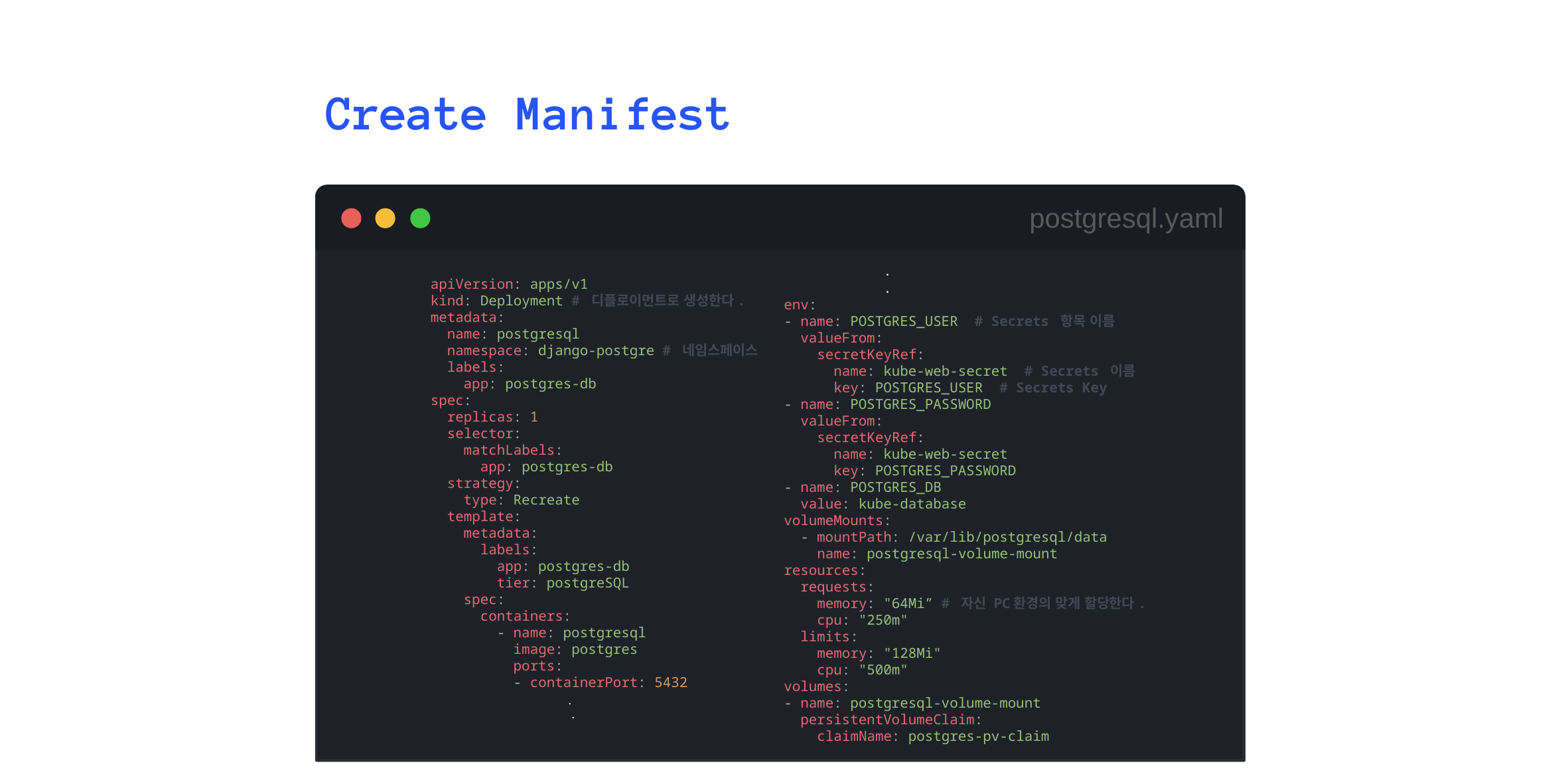

Create Manifest

postgresql.yaml
          .
       	.
env:
- name: POSTGRES_USER  # Secrets 항목 이름
  valueFrom:
    secretKeyRef:
      name: kube-web-secret  # Secrets 이름
      key: POSTGRES_USER  # Secrets Key
- name: POSTGRES_PASSWORD
  valueFrom:
    secretKeyRef:
      name: kube-web-secret
      key: POSTGRES_PASSWORD
- name: POSTGRES_DB
  value: kube-database
volumeMounts:
  - mountPath: /var/lib/postgresql/data
    name: postgresql-volume-mount
resources:
  requests:
    memory: "64Mi” # 자신 PC환경의 맞게 할당한다.
    cpu: "250m"
  limits:
    memory: "128Mi"
    cpu: "500m"
volumes:
- name: postgresql-volume-mount
  persistentVolumeClaim:
    claimName: postgres-pv-claim
apiVersion: apps/v1
kind: Deployment # 디플로이먼트로 생성한다.
metadata:
  name: postgresql
  namespace: django-postgre # 네임스페이스
  labels:
    app: postgres-db
spec:
  replicas: 1
  selector:
    matchLabels:
      app: postgres-db
  strategy:
    type: Recreate
  template:
    metadata:
      labels:
        app: postgres-db
        tier: postgreSQL
    spec:
      containers:
        - name: postgresql
          image: postgres
          ports:
          - containerPort: 5432
                .
       	      .